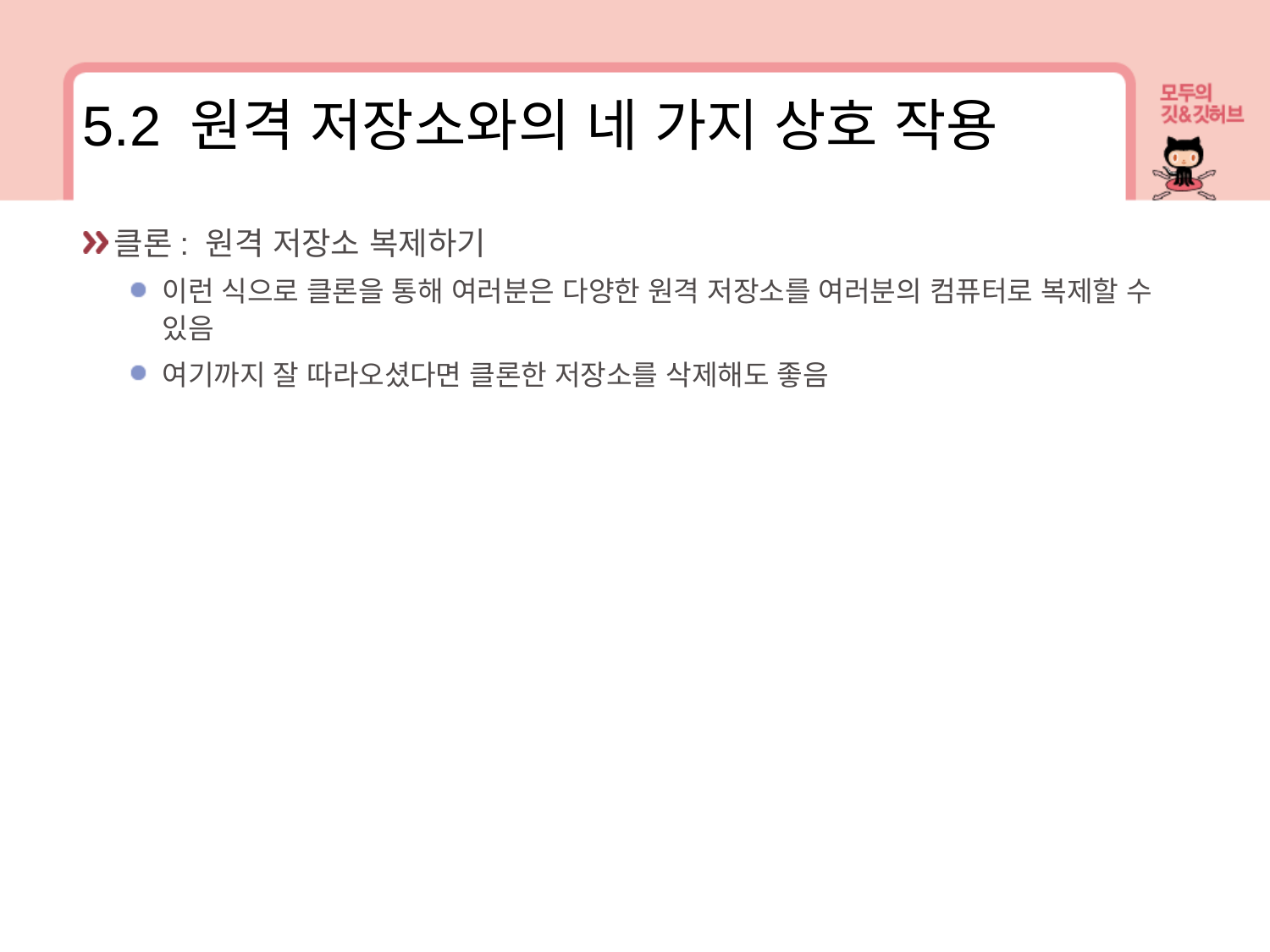

5.2 원격 저장소와의 네 가지 상호 작용
클론: 원격 저장소 복제하기
이런 식으로 클론을 통해 여러분은 다양한 원격 저장소를 여러분의 컴퓨터로 복제할 수 있음
여기까지 잘 따라오셨다면 클론한 저장소를 삭제해도 좋음